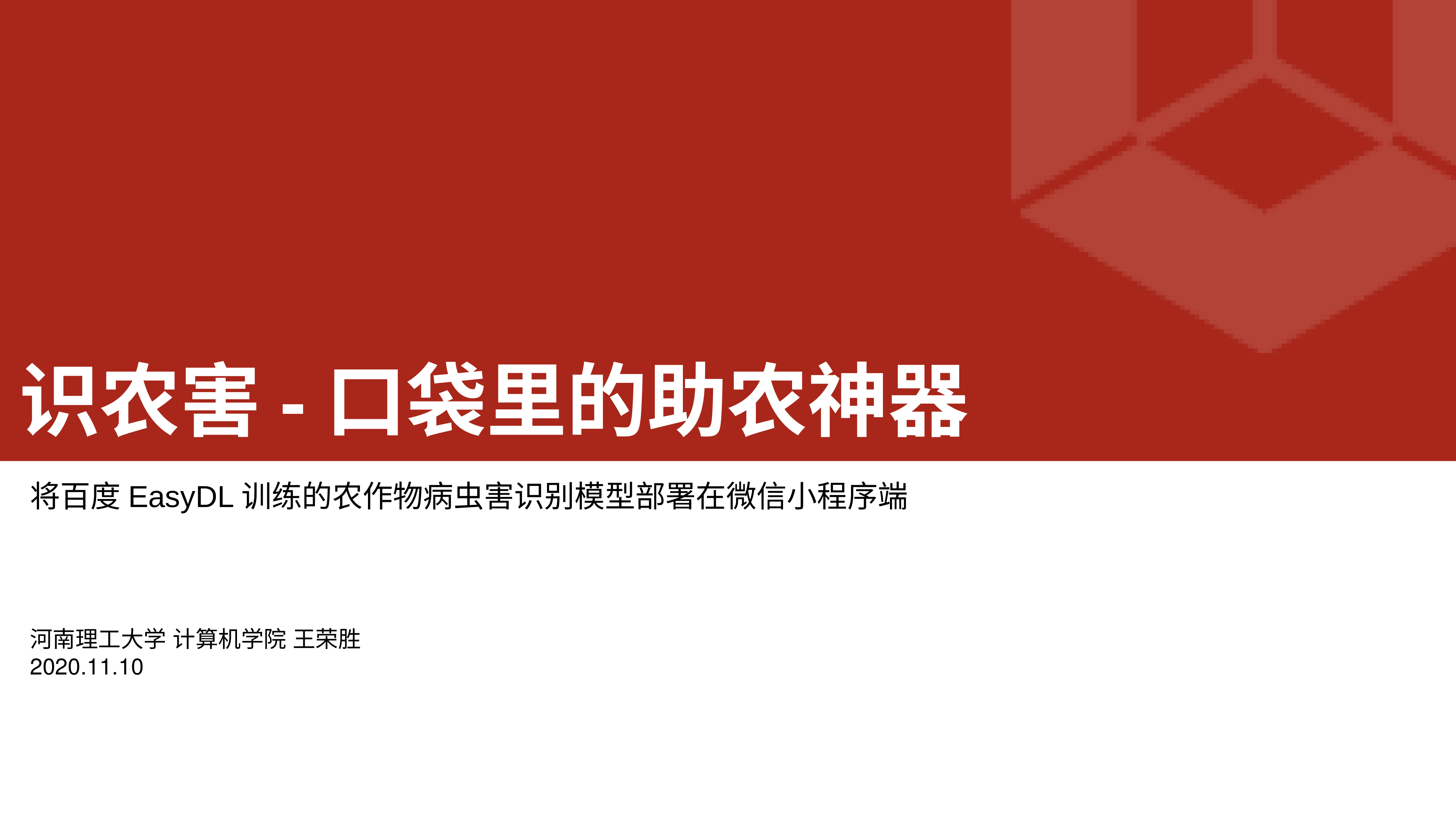

识农害-口袋里的助农神器
将百度EasyDL训练的农作物病虫害识别模型部署在微信小程序端
河南理工大学 计算机学院 王荣胜
2020.11.10